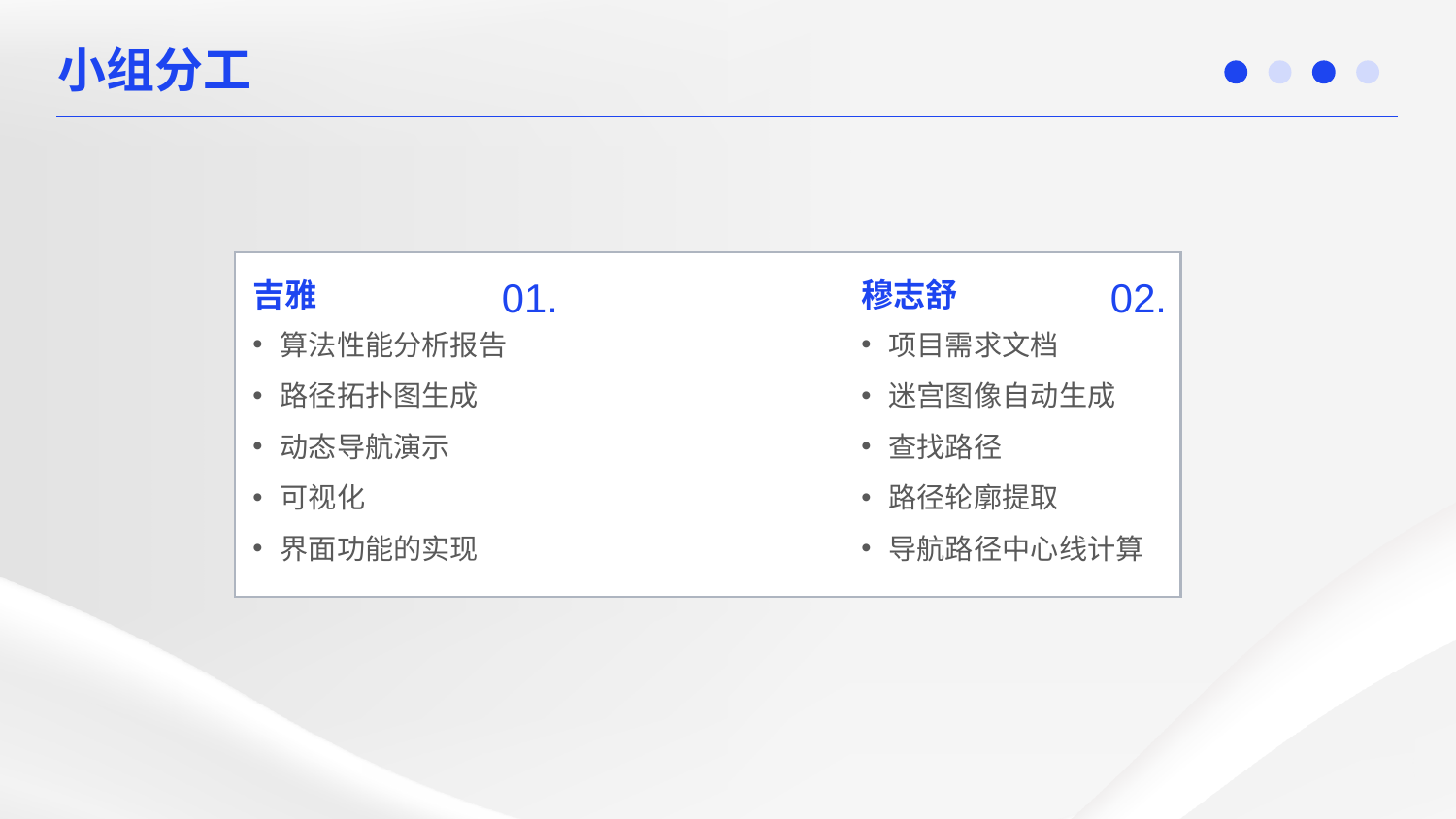

小组分工

01.
吉雅
算法性能分析报告
路径拓扑图生成
动态导航演示
可视化
界面功能的实现
02.
穆志舒
项目需求文档
迷宫图像自动生成
查找路径
路径轮廓提取
导航路径中心线计算